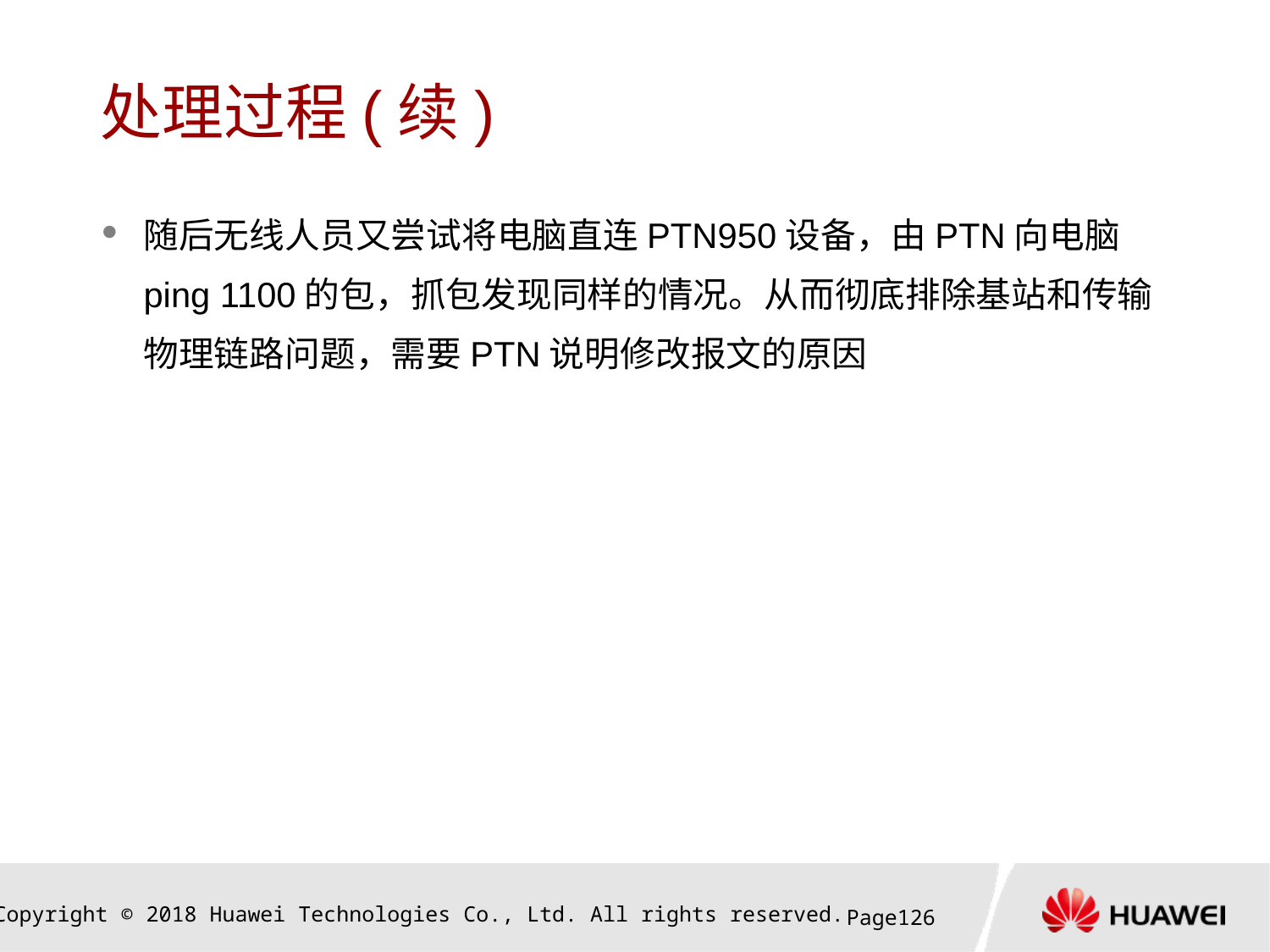

# 处理过程(续)
随后无线人员又尝试将电脑直连PTN950设备，由PTN向电脑ping 1100的包，抓包发现同样的情况。从而彻底排除基站和传输物理链路问题，需要PTN说明修改报文的原因
Page126